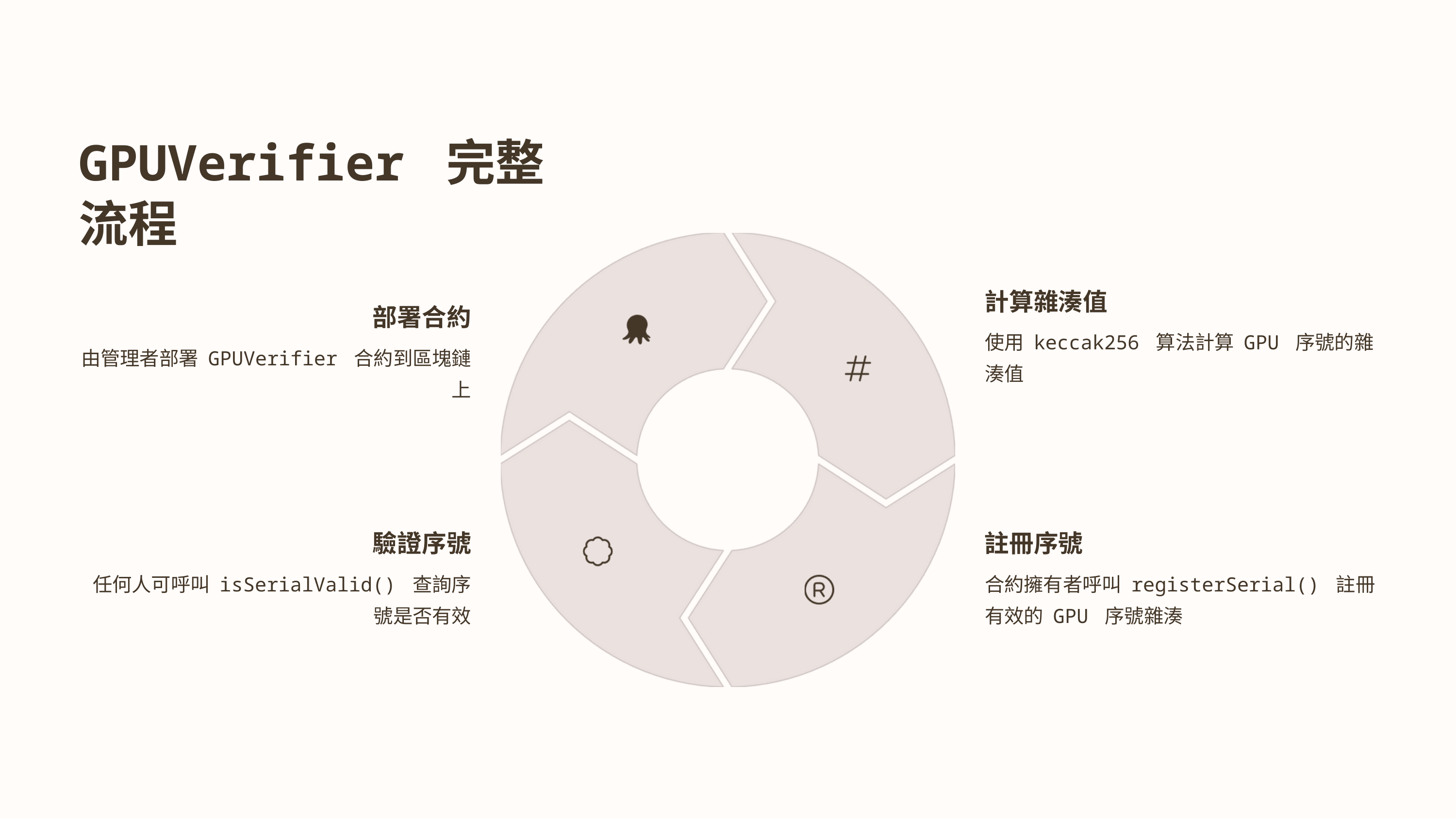

GPUVerifier 完整流程

計算雜湊值
部署合約

使用 keccak256 算法計算 GPU 序號的雜湊值
由管理者部署 GPUVerifier 合約到區塊鏈上

驗證序號
註冊序號

任何人可呼叫 isSerialValid() 查詢序號是否有效
合約擁有者呼叫 registerSerial() 註冊有效的 GPU 序號雜湊